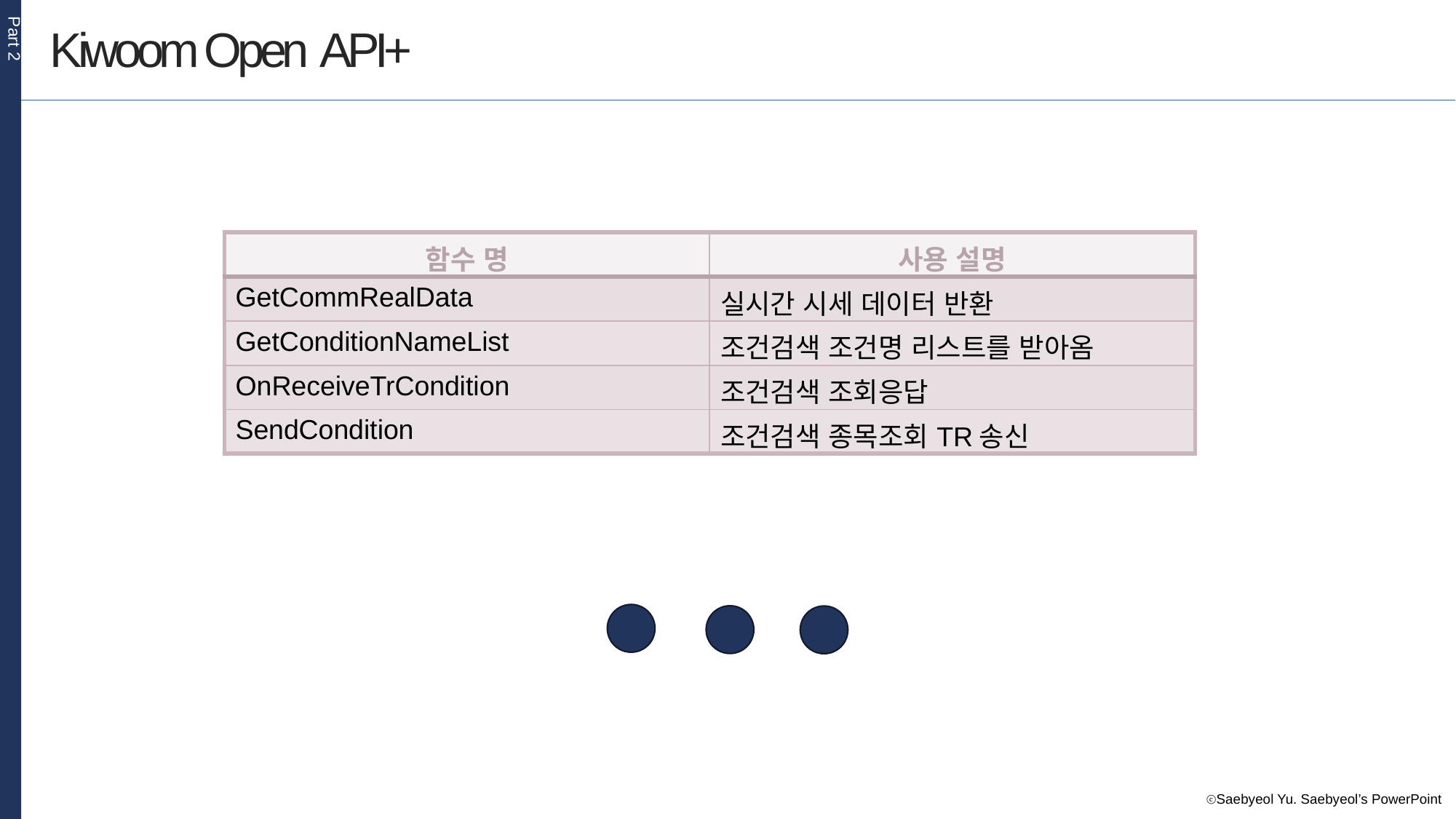

Part 2
Kiwoom Open  API+
| 함수 명 | 사용 설명 |
| --- | --- |
| GetCommRealData | 실시간 시세 데이터 반환 |
| GetConditionNameList | 조건검색 조건명 리스트를 받아옴 |
| OnReceiveTrCondition | 조건검색 조회응답 |
| SendCondition | 조건검색 종목조회TR송신 |